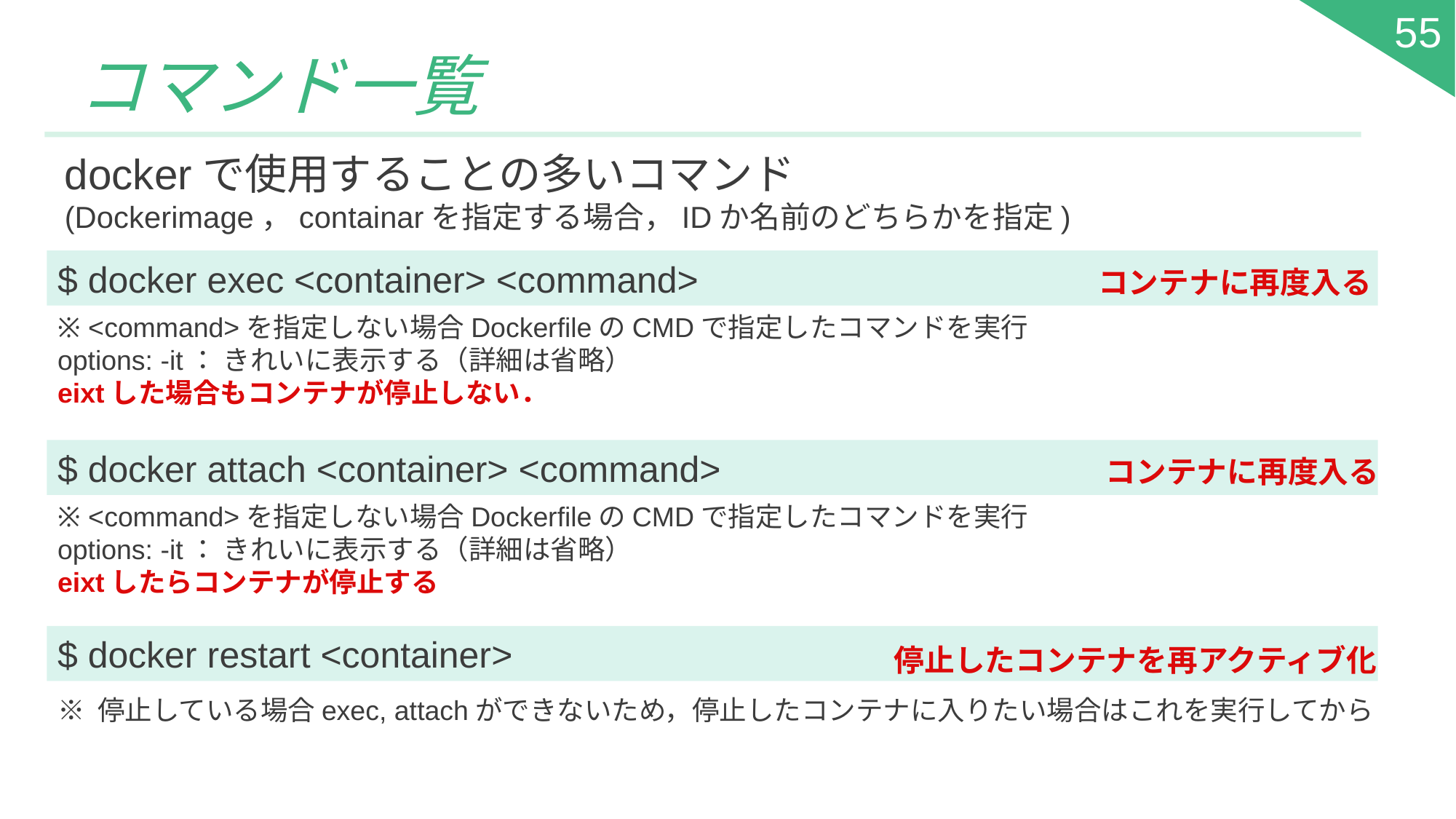

55
# コマンド一覧
dockerで使用することの多いコマンド
(Dockerimage，containarを指定する場合，IDか名前のどちらかを指定)
$ docker exec <container> <command>
コンテナに再度入る
※ <command>を指定しない場合DockerfileのCMDで指定したコマンドを実行
options: -it： きれいに表示する（詳細は省略）
eixtした場合もコンテナが停止しない．
$ docker attach <container> <command>
コンテナに再度入る
※ <command>を指定しない場合DockerfileのCMDで指定したコマンドを実行
options: -it： きれいに表示する（詳細は省略）
eixtしたらコンテナが停止する
$ docker restart <container>
停止したコンテナを再アクティブ化
※ 停止している場合exec, attachができないため，停止したコンテナに入りたい場合はこれを実行してから